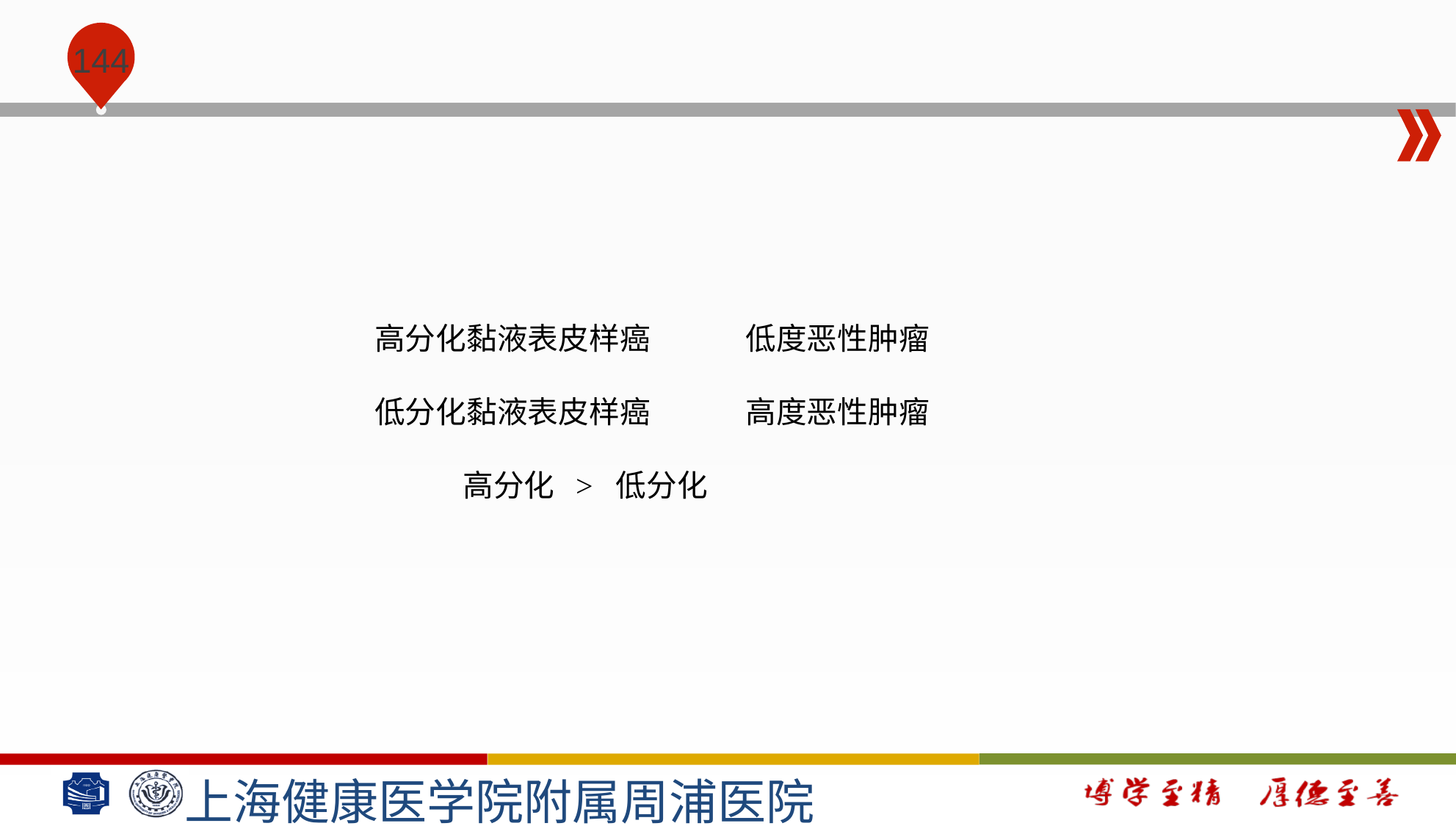

#

高分化黏液表皮样癌              低度恶性肿瘤
低分化黏液表皮样癌              高度恶性肿瘤
             高分化  >  低分化